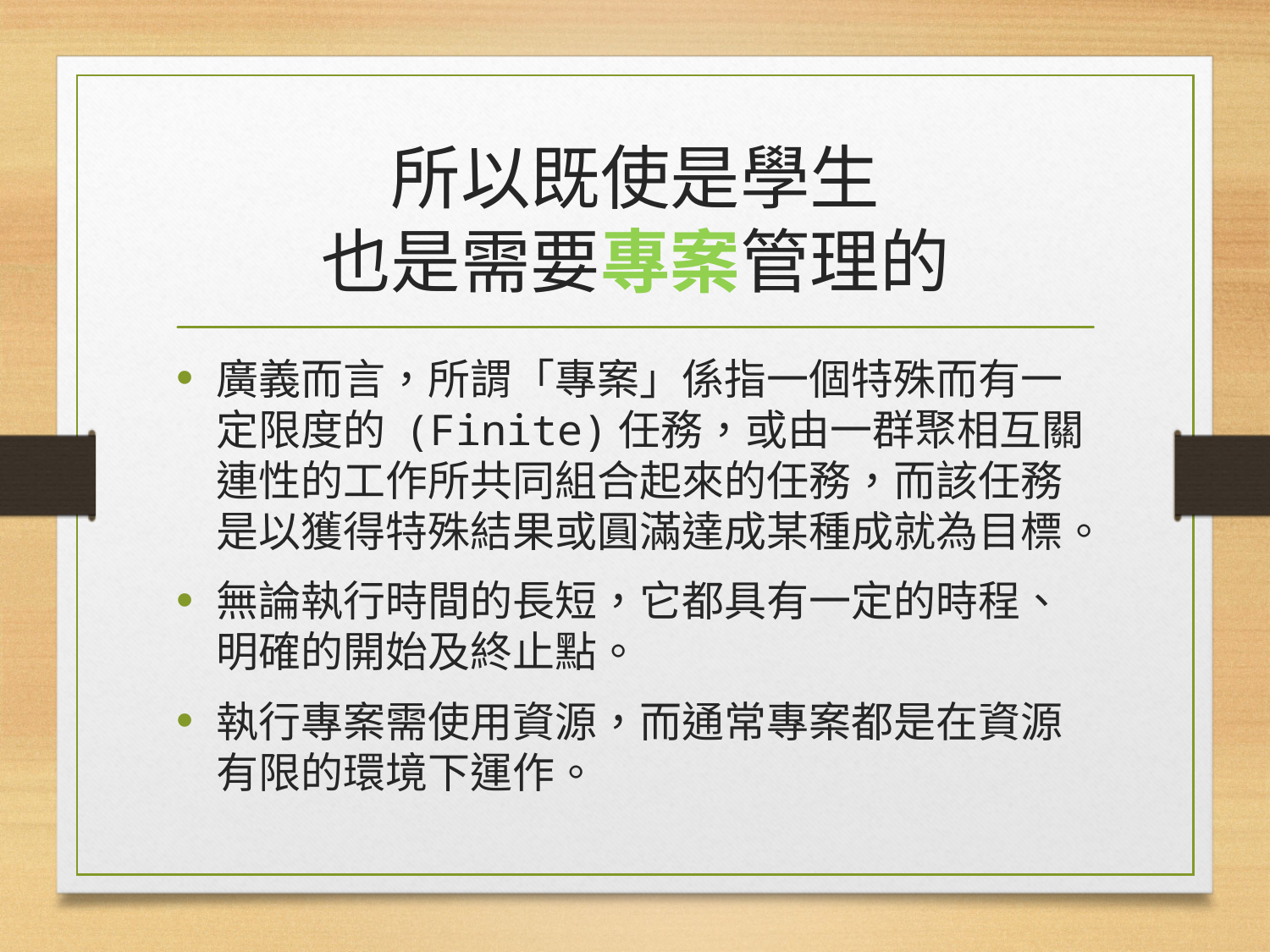

# 所以既使是學生 也是需要專案管理的
廣義而言，所謂「專案」係指一個特殊而有一定限度的 (Finite)任務，或由一群聚相互關連性的工作所共同組合起來的任務，而該任務是以獲得特殊結果或圓滿達成某種成就為目標。
無論執行時間的長短，它都具有一定的時程、明確的開始及終止點。
執行專案需使用資源，而通常專案都是在資源有限的環境下運作。